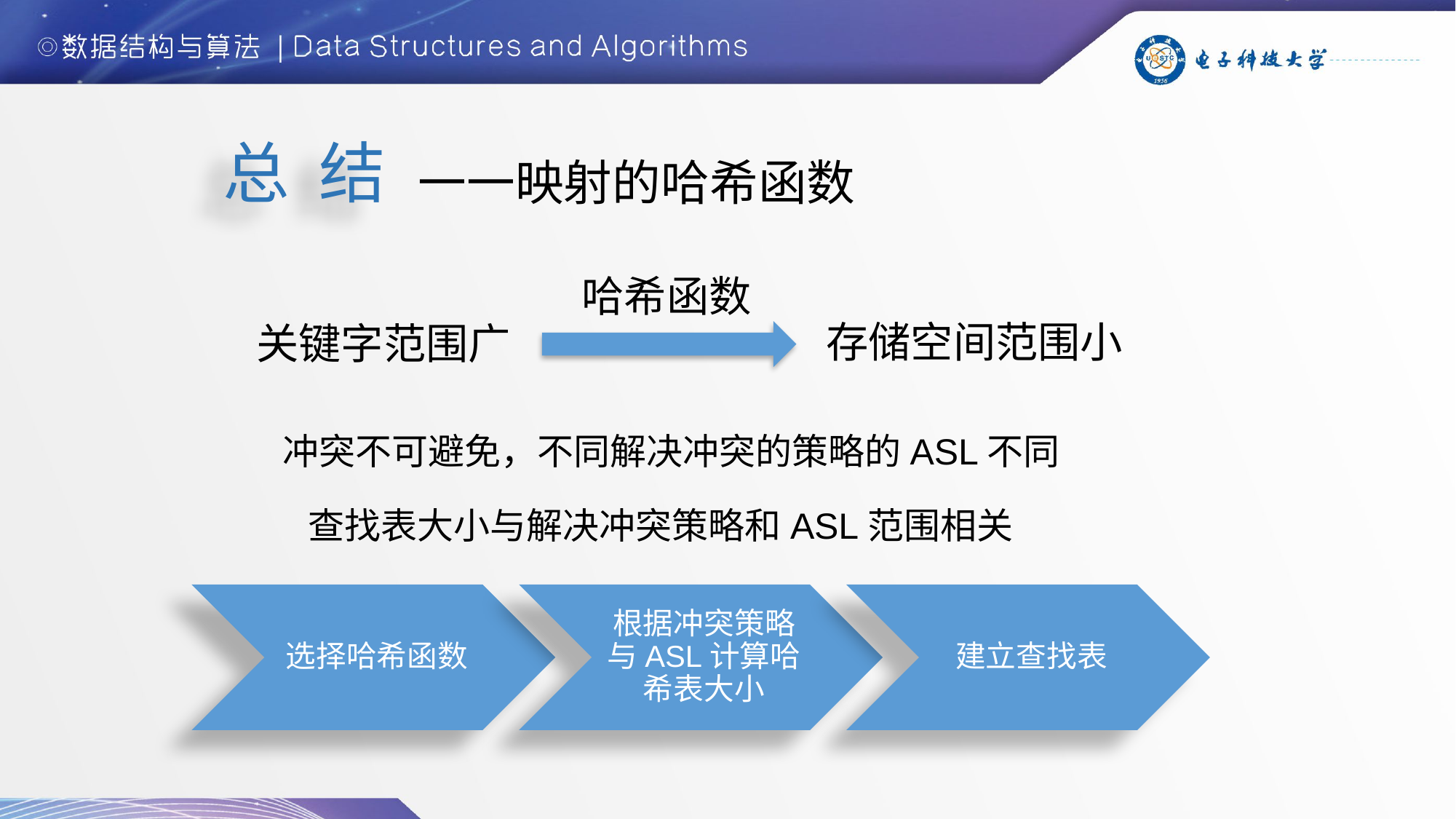

一一映射的哈希函数

总  结
哈希函数
存储空间范围小
关键字范围广

选择哈希函数
根据冲突策略与ASL计算哈希表大小
建立查找表
冲突不可避免，不同解决冲突的策略的ASL不同
查找表大小与解决冲突策略和ASL范围相关